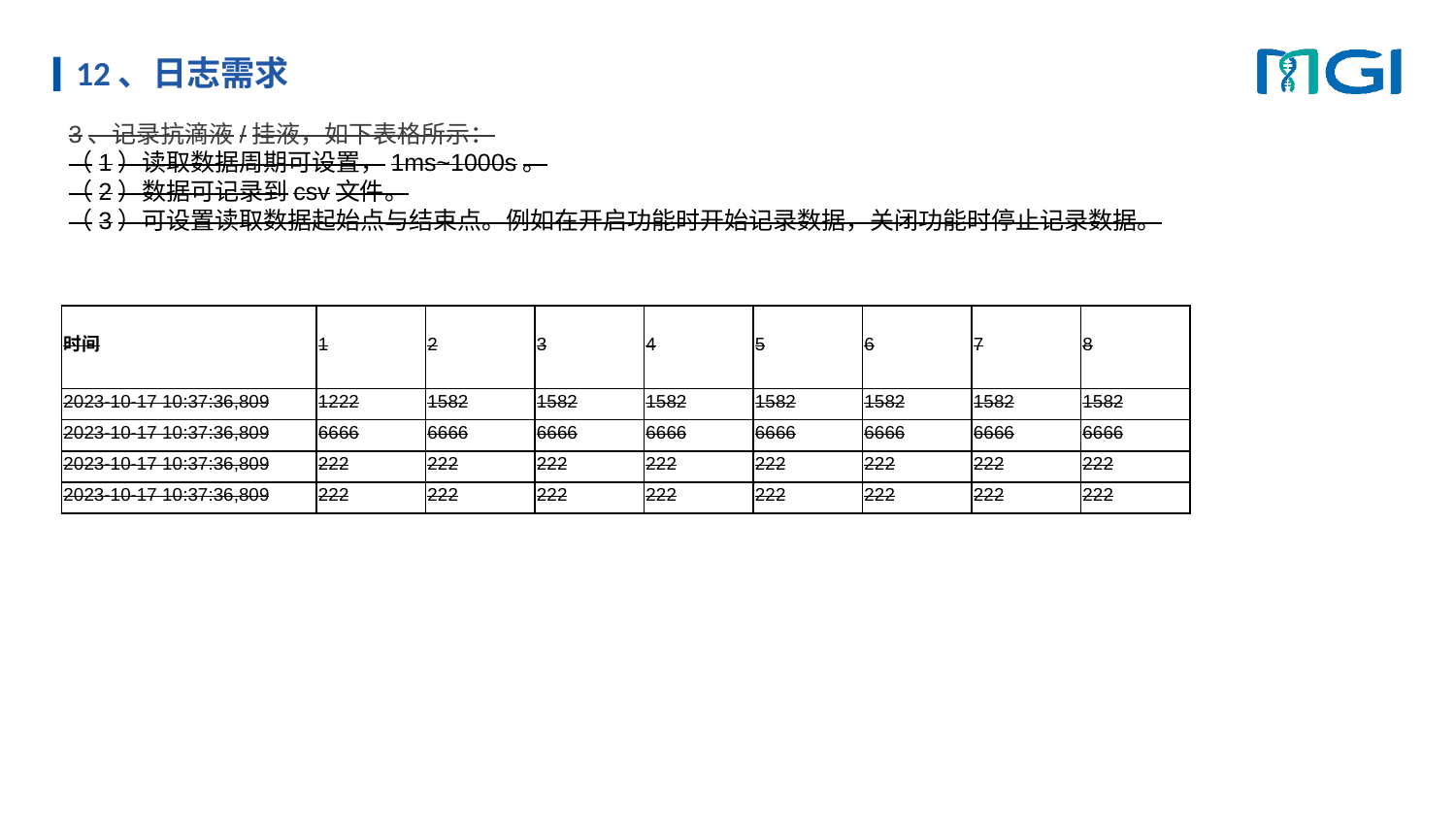

# 12、日志需求
3、记录抗滴液/挂液，如下表格所示：
（1）读取数据周期可设置，1ms~1000s。
（2）数据可记录到csv文件。
（3）可设置读取数据起始点与结束点。例如在开启功能时开始记录数据，关闭功能时停止记录数据。
| 时间 | 1 | 2 | 3 | 4 | 5 | 6 | 7 | 8 |
| --- | --- | --- | --- | --- | --- | --- | --- | --- |
| 2023-10-17 10:37:36,809 | 1222 | 1582 | 1582 | 1582 | 1582 | 1582 | 1582 | 1582 |
| 2023-10-17 10:37:36,809 | 6666 | 6666 | 6666 | 6666 | 6666 | 6666 | 6666 | 6666 |
| 2023-10-17 10:37:36,809 | 222 | 222 | 222 | 222 | 222 | 222 | 222 | 222 |
| 2023-10-17 10:37:36,809 | 222 | 222 | 222 | 222 | 222 | 222 | 222 | 222 |